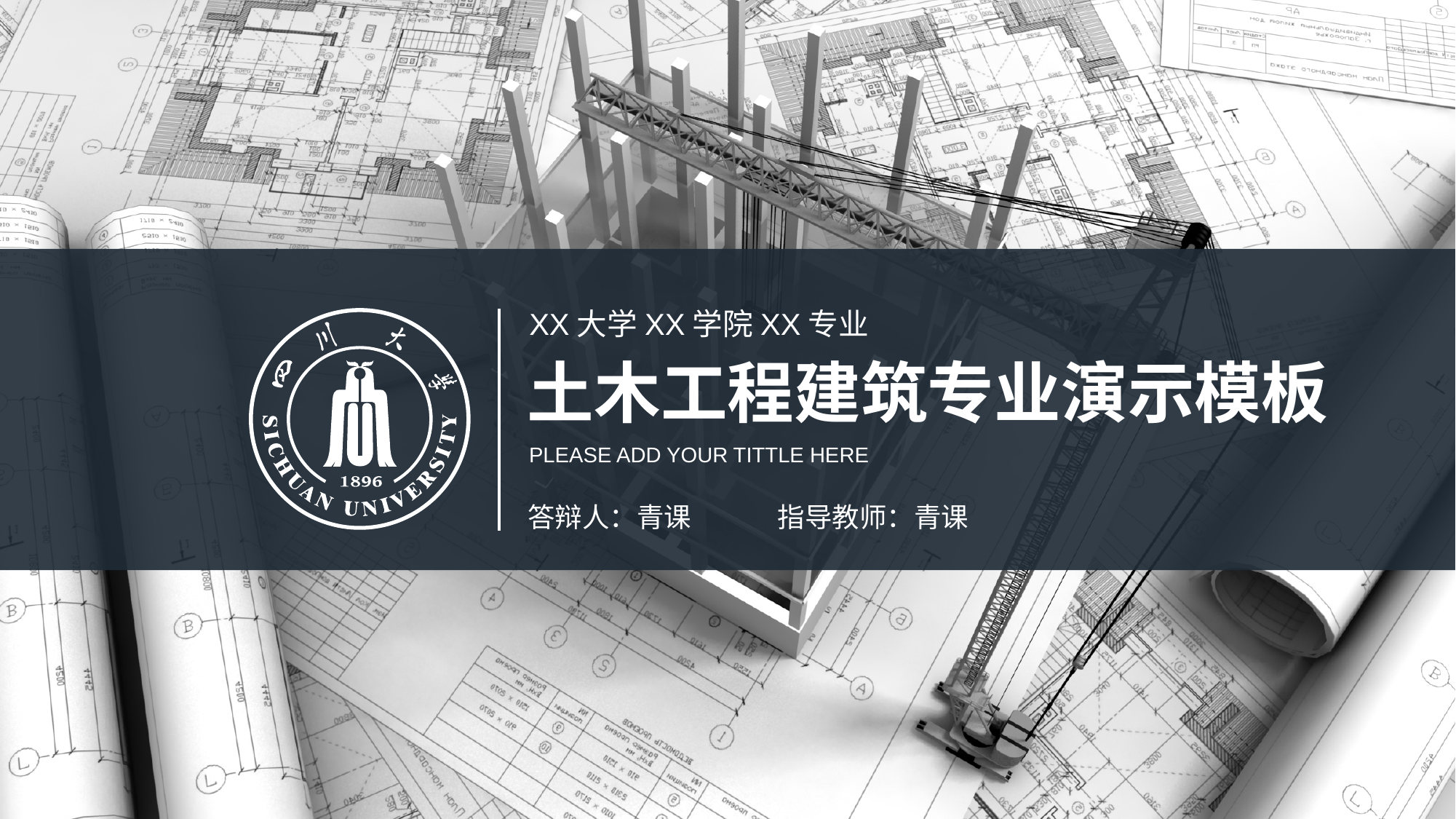

XX大学XX学院XX专业

土木工程建筑专业演示模板
PLEASE ADD YOUR TITTLE HERE
答辩人：青课
指导教师：青课